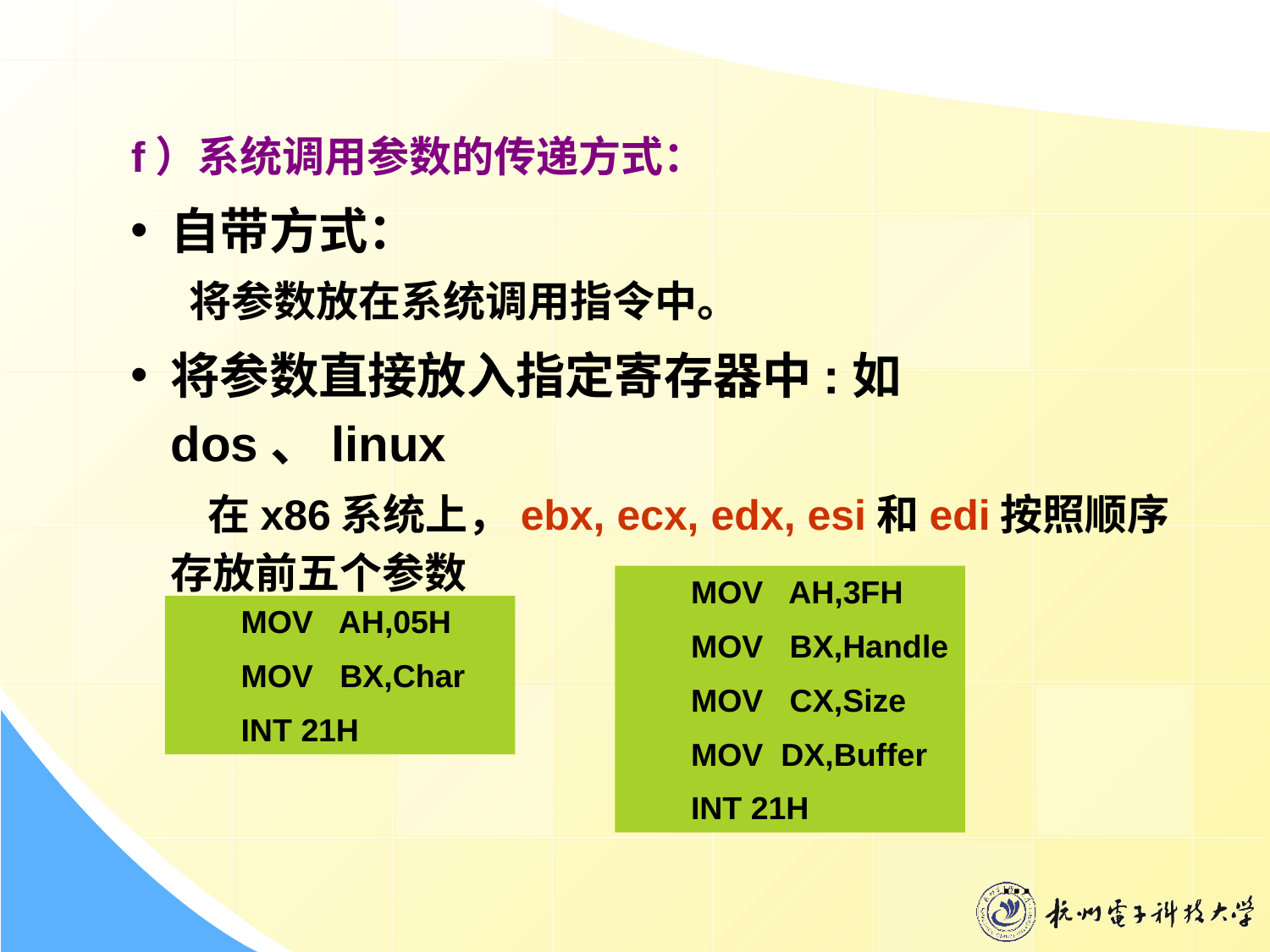

f）系统调用参数的传递方式：
自带方式：
     将参数放在系统调用指令中。
将参数直接放入指定寄存器中:如dos、linux
       在x86系统上，ebx, ecx, edx, esi和edi按照顺序存放前五个参数

MOV   AH,3FH
MOV   BX,Handle
MOV   CX,Size
MOV  DX,Buffer
INT 21H
MOV   AH,05H
MOV   BX,Char
INT 21H
…